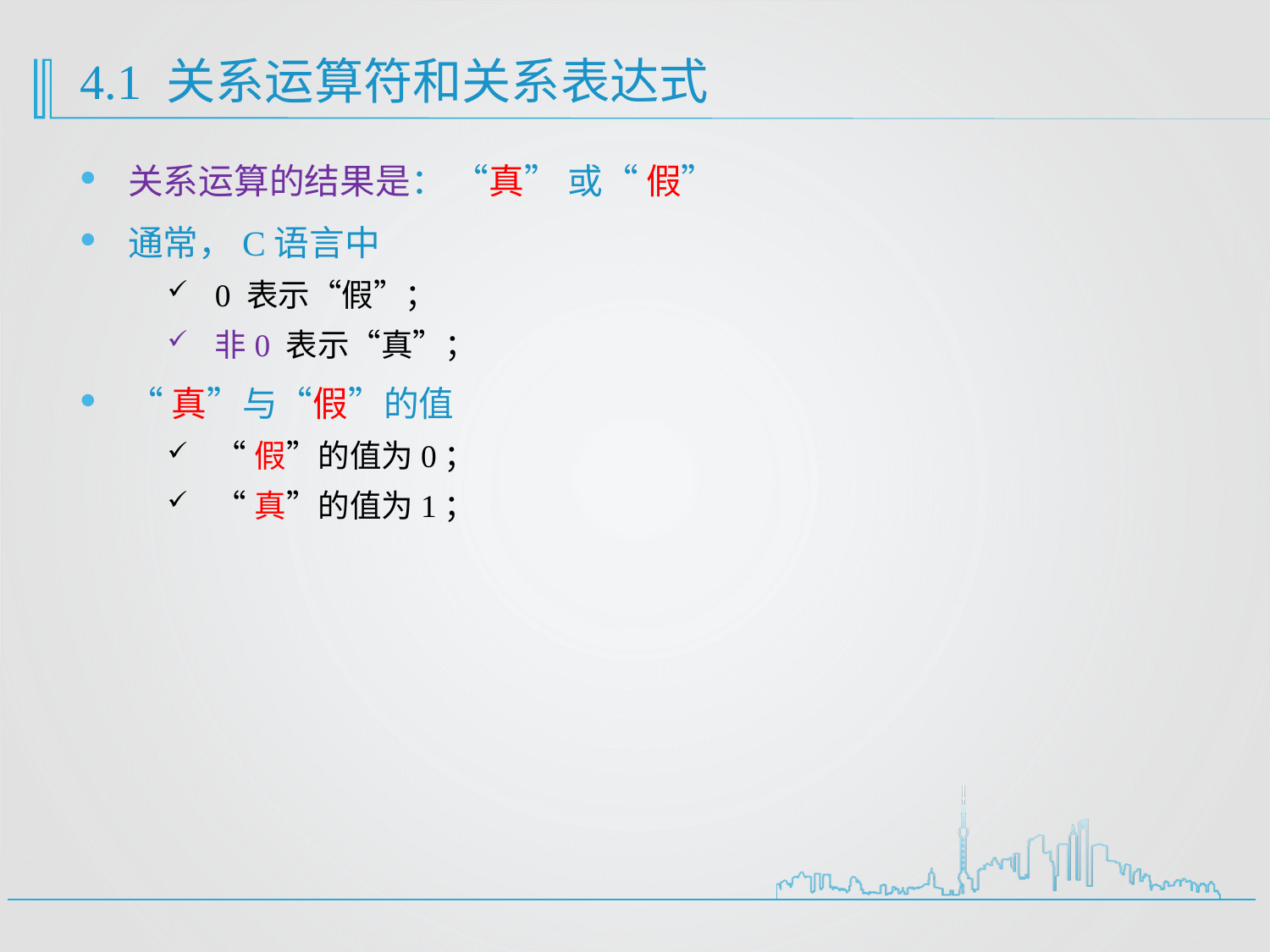

# 4.1 关系运算符和关系表达式
关系运算的结果是： “真” 或“ 假”
通常，C语言中
0 表示“假”；
非0 表示“真”；
“真”与“假”的值
“假”的值为0；
“真”的值为1；